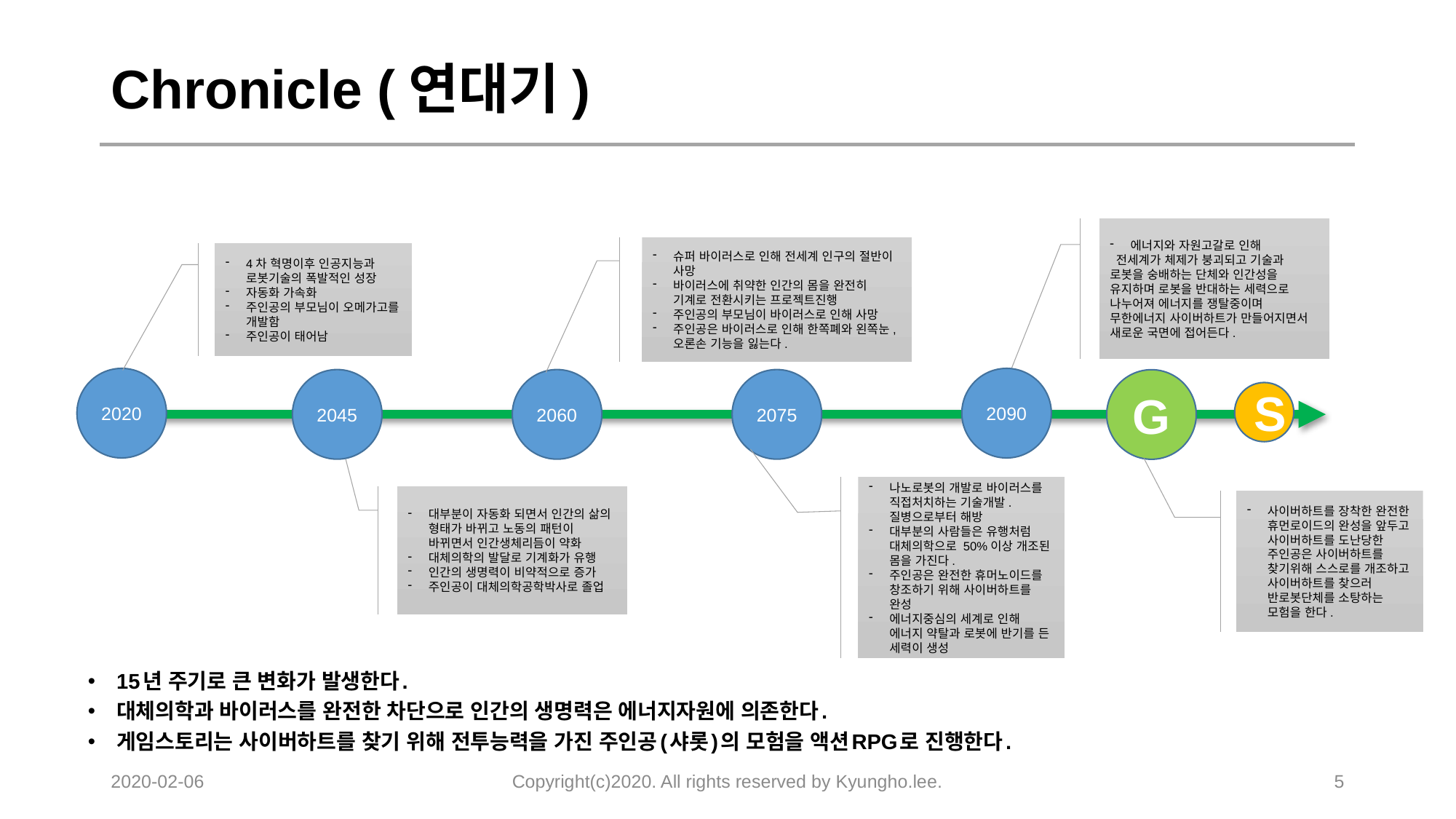

# Chronicle (연대기)
에너지와 자원고갈로 인해
 전세계가 체제가 붕괴되고 기술과 로봇을 숭배하는 단체와 인간성을 유지하며 로봇을 반대하는 세력으로 나누어져 에너지를 쟁탈중이며 무한에너지 사이버하트가 만들어지면서 새로운 국면에 접어든다.
슈퍼 바이러스로 인해 전세계 인구의 절반이 사망
바이러스에 취약한 인간의 몸을 완전히 기계로 전환시키는 프로젝트진행
주인공의 부모님이 바이러스로 인해 사망
주인공은 바이러스로 인해 한쪽폐와 왼쪽눈, 오론손 기능을 잃는다.
4차 혁명이후 인공지능과 로봇기술의 폭발적인 성장
자동화 가속화
주인공의 부모님이 오메가고를 개발함
주인공이 태어남
2020
2090
2045
2060
2075
G
S
나노로봇의 개발로 바이러스를 직접처치하는 기술개발. 질병으로부터 해방
대부분의 사람들은 유행처럼 대체의학으로 50%이상 개조된 몸을 가진다.
주인공은 완전한 휴머노이드를 창조하기 위해 사이버하트를 완성
에너지중심의 세계로 인해 에너지 약탈과 로봇에 반기를 든 세력이 생성
대부분이 자동화 되면서 인간의 삶의 형태가 바뀌고 노동의 패턴이 바뀌면서 인간생체리듬이 약화
대체의학의 발달로 기계화가 유행
인간의 생명력이 비약적으로 증가
주인공이 대체의학공학박사로 졸업
사이버하트를 장착한 완전한 휴먼로이드의 완성을 앞두고 사이버하트를 도난당한 주인공은 사이버하트를 찾기위해 스스로를 개조하고 사이버하트를 찾으러 반로봇단체를 소탕하는 모험을 한다.
15년 주기로 큰 변화가 발생한다.
대체의학과 바이러스를 완전한 차단으로 인간의 생명력은 에너지자원에 의존한다.
게임스토리는 사이버하트를 찾기 위해 전투능력을 가진 주인공(샤롯)의 모험을 액션RPG로 진행한다.

2020-02-06
Copyright(c)2020. All rights reserved by Kyungho.lee.
5